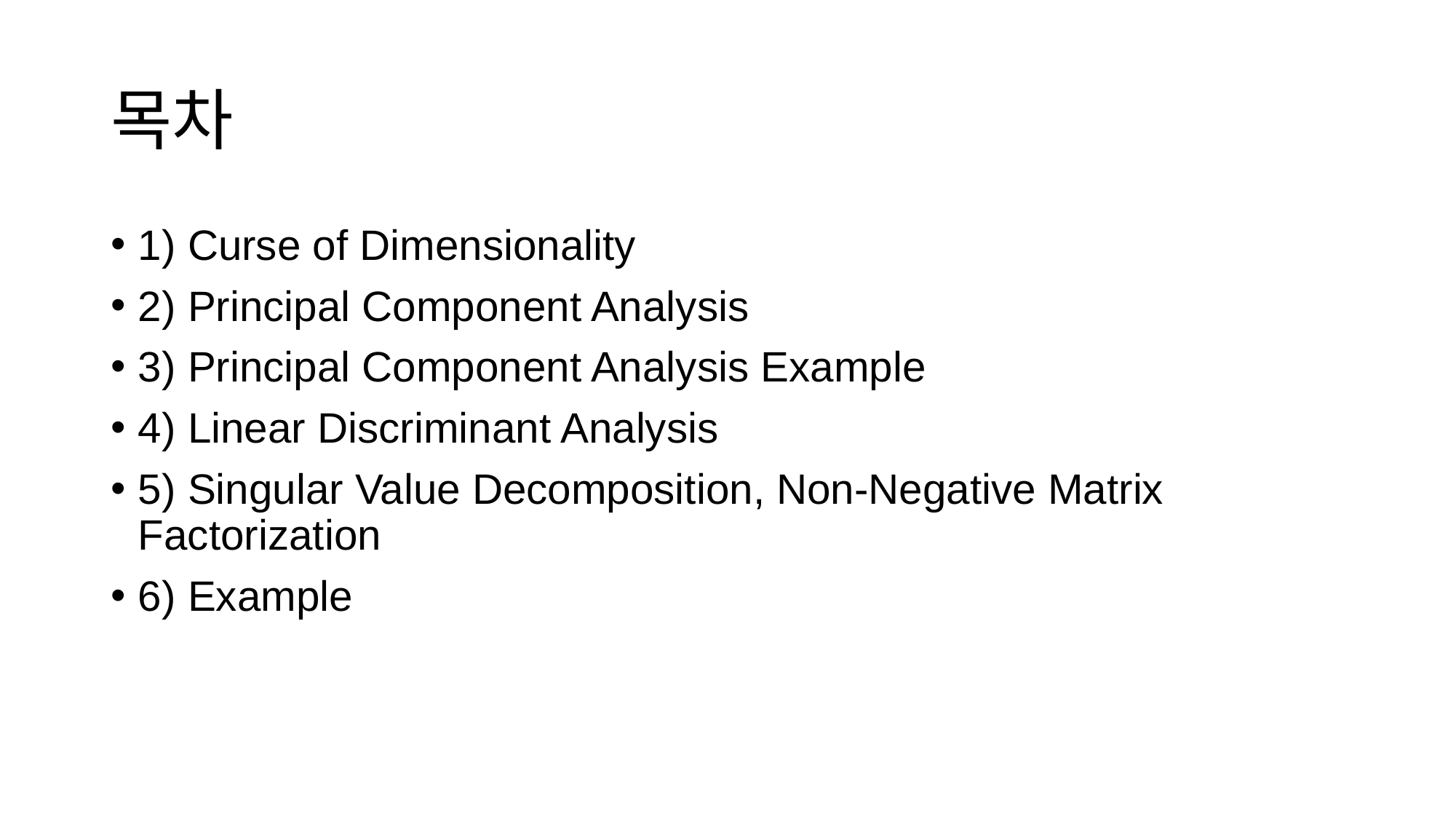

# 목차
1) Curse of Dimensionality
2) Principal Component Analysis
3) Principal Component Analysis Example
4) Linear Discriminant Analysis
5) Singular Value Decomposition, Non-Negative Matrix Factorization
6) Example